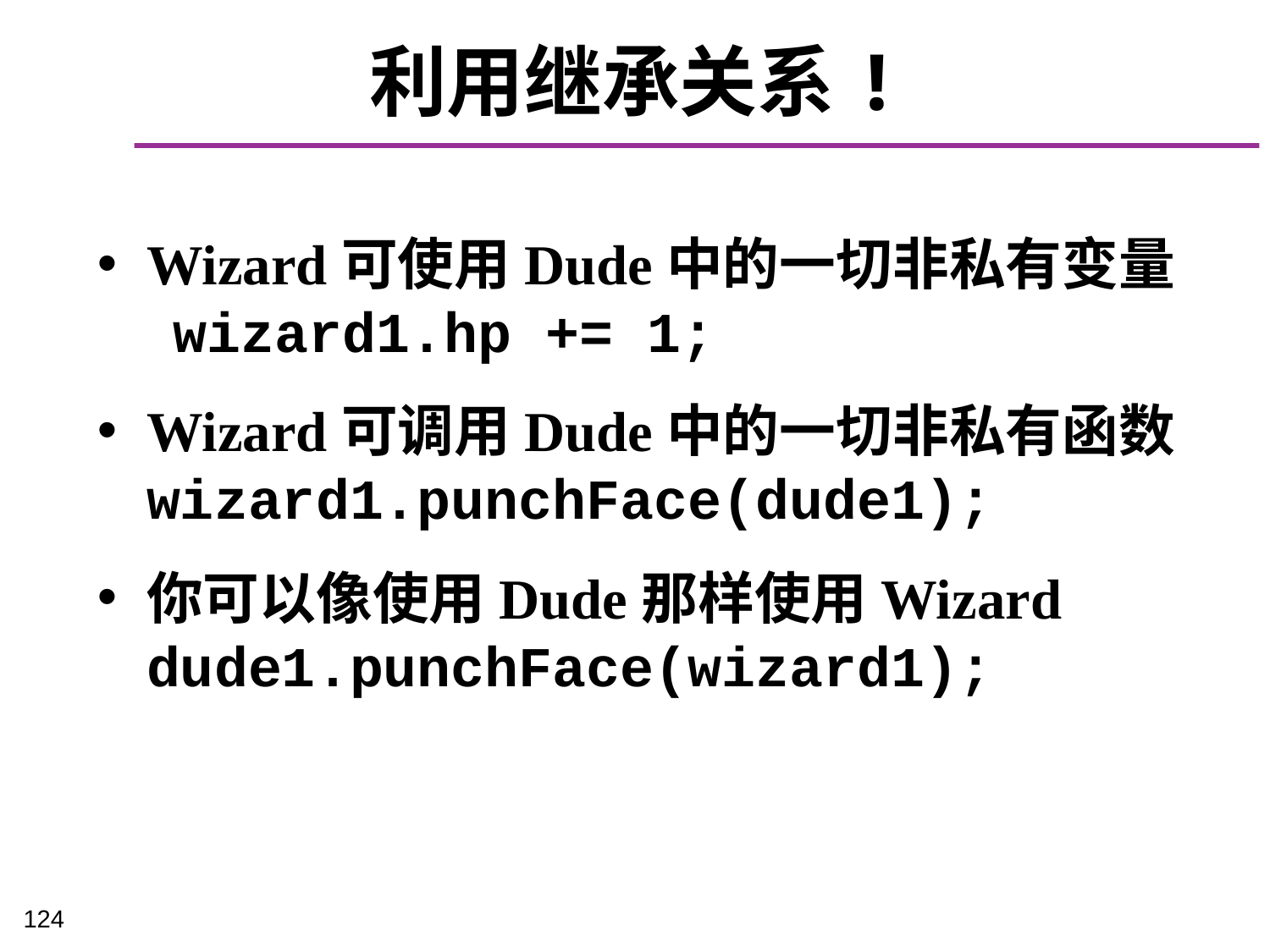

# 利用继承关系!
Wizard可使用Dude中的一切非私有变量
 wizard1.hp += 1;
Wizard可调用Dude中的一切非私有函数
wizard1.punchFace(dude1);
你可以像使用Dude那样使用Wizard
dude1.punchFace(wizard1);

124